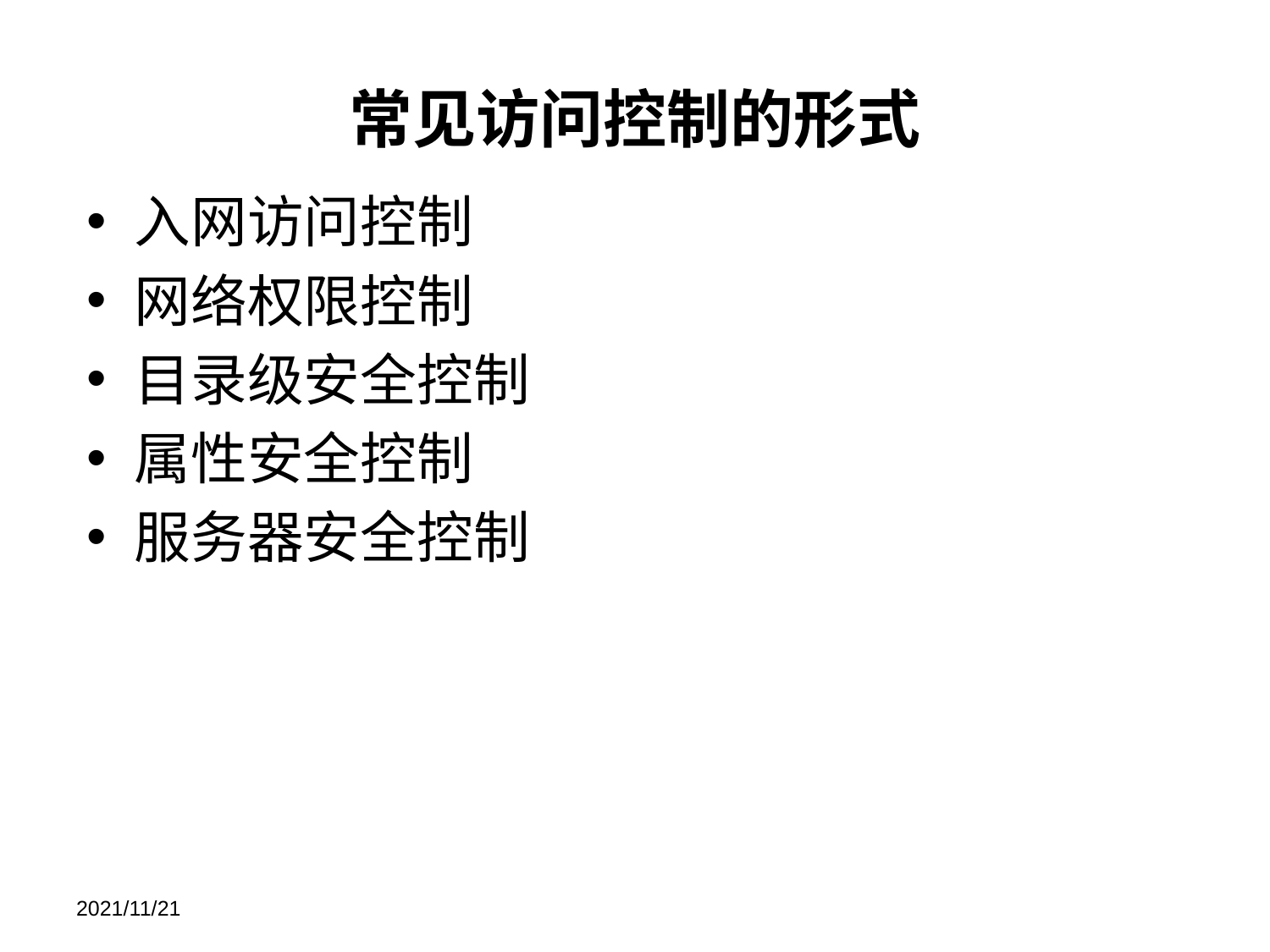

常见访问控制的形式
入网访问控制
网络权限控制
目录级安全控制
属性安全控制
服务器安全控制
2021/11/21